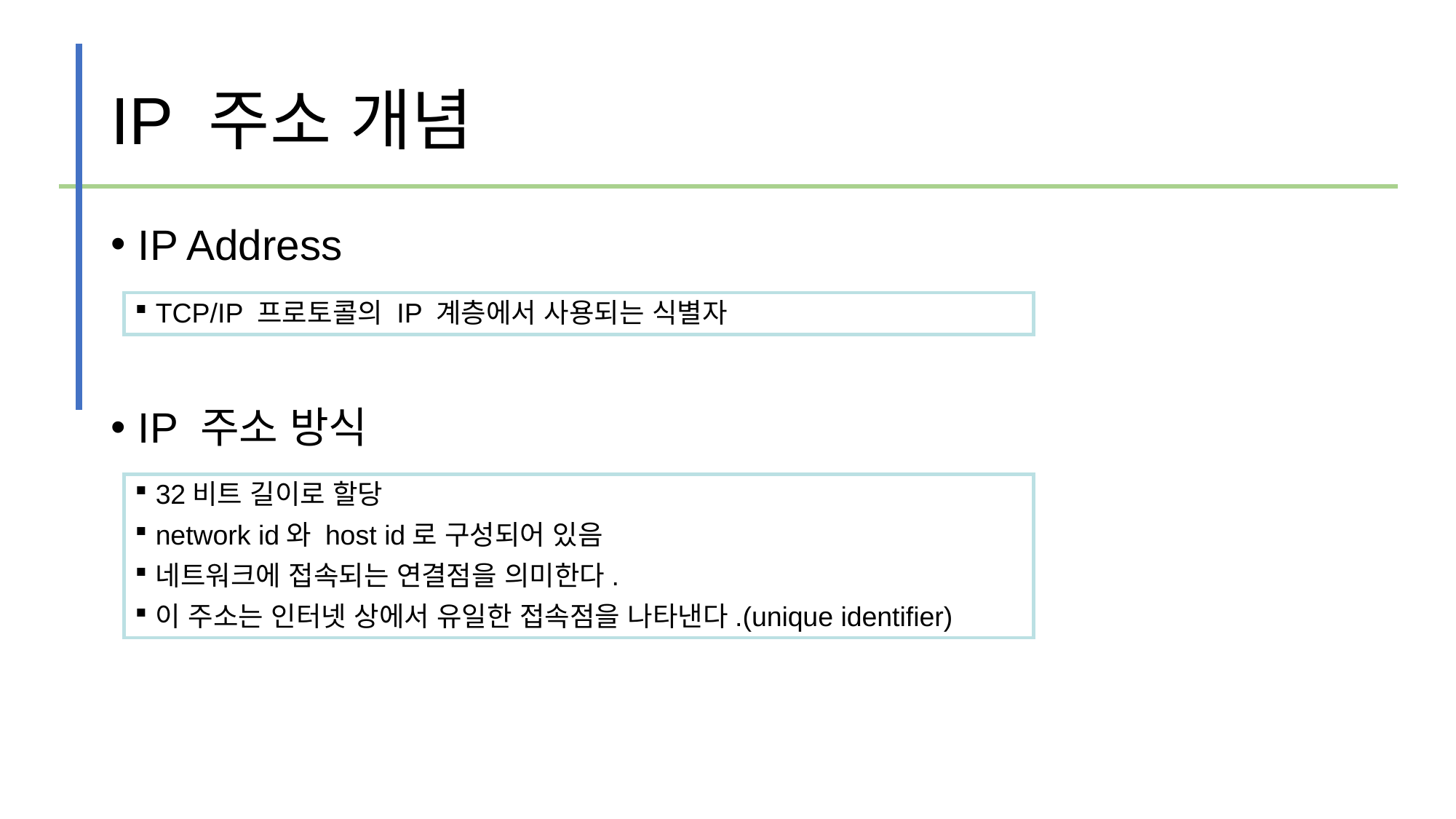

# IP 주소 개념
IP Address

IP 주소 방식

TCP/IP 프로토콜의 IP 계층에서 사용되는 식별자
32비트 길이로 할당
network id와 host id로 구성되어 있음
네트워크에 접속되는 연결점을 의미한다.
이 주소는 인터넷 상에서 유일한 접속점을 나타낸다.(unique identifier)